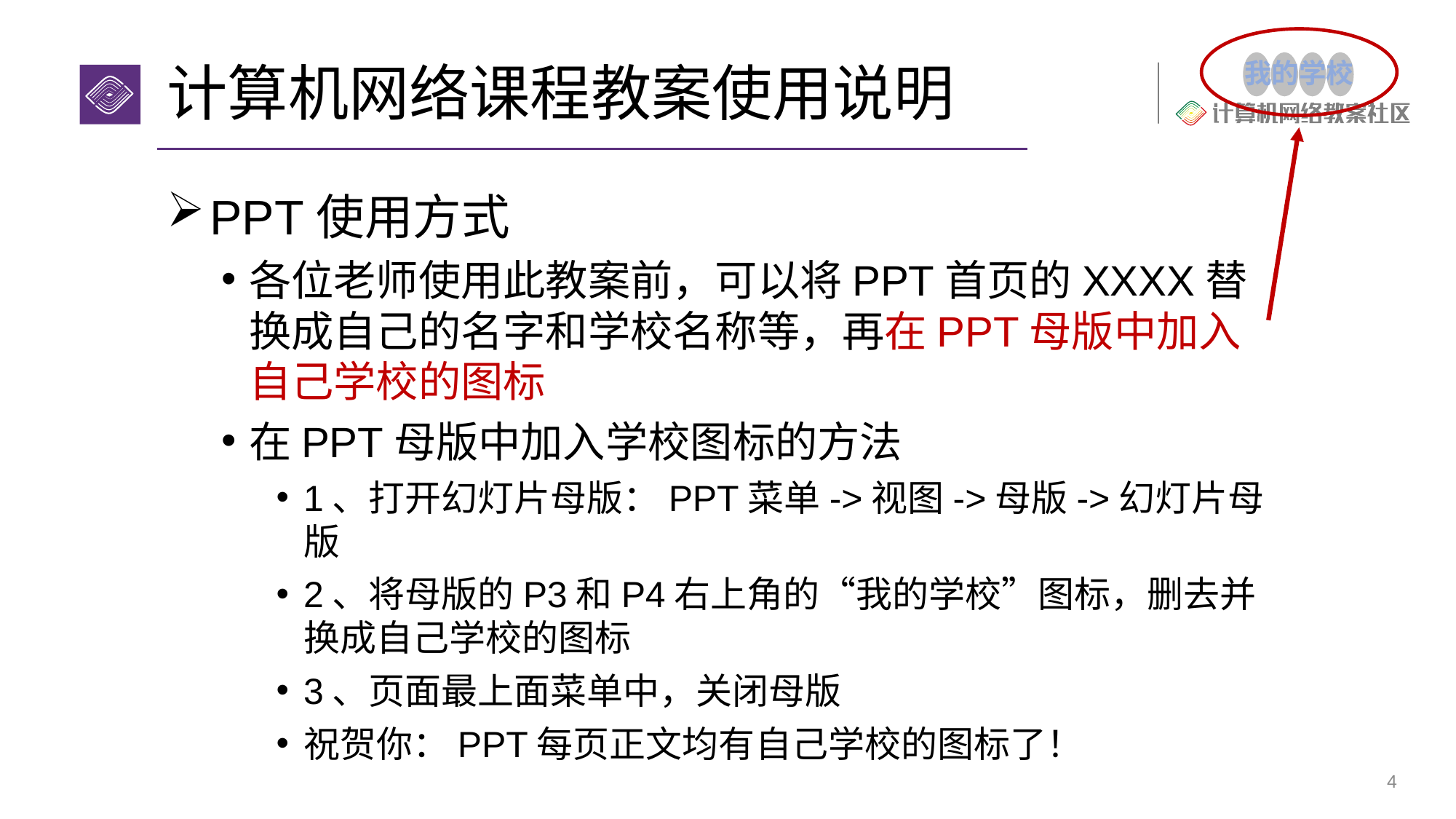

# 计算机网络课程教案使用说明
PPT使用方式
各位老师使用此教案前，可以将PPT首页的XXXX替换成自己的名字和学校名称等，再在PPT母版中加入自己学校的图标
在PPT母版中加入学校图标的方法
1、打开幻灯片母版：PPT菜单->视图->母版->幻灯片母版
2、将母版的P3和P4右上角的“我的学校”图标，删去并换成自己学校的图标
3、页面最上面菜单中，关闭母版
祝贺你：PPT每页正文均有自己学校的图标了！

4